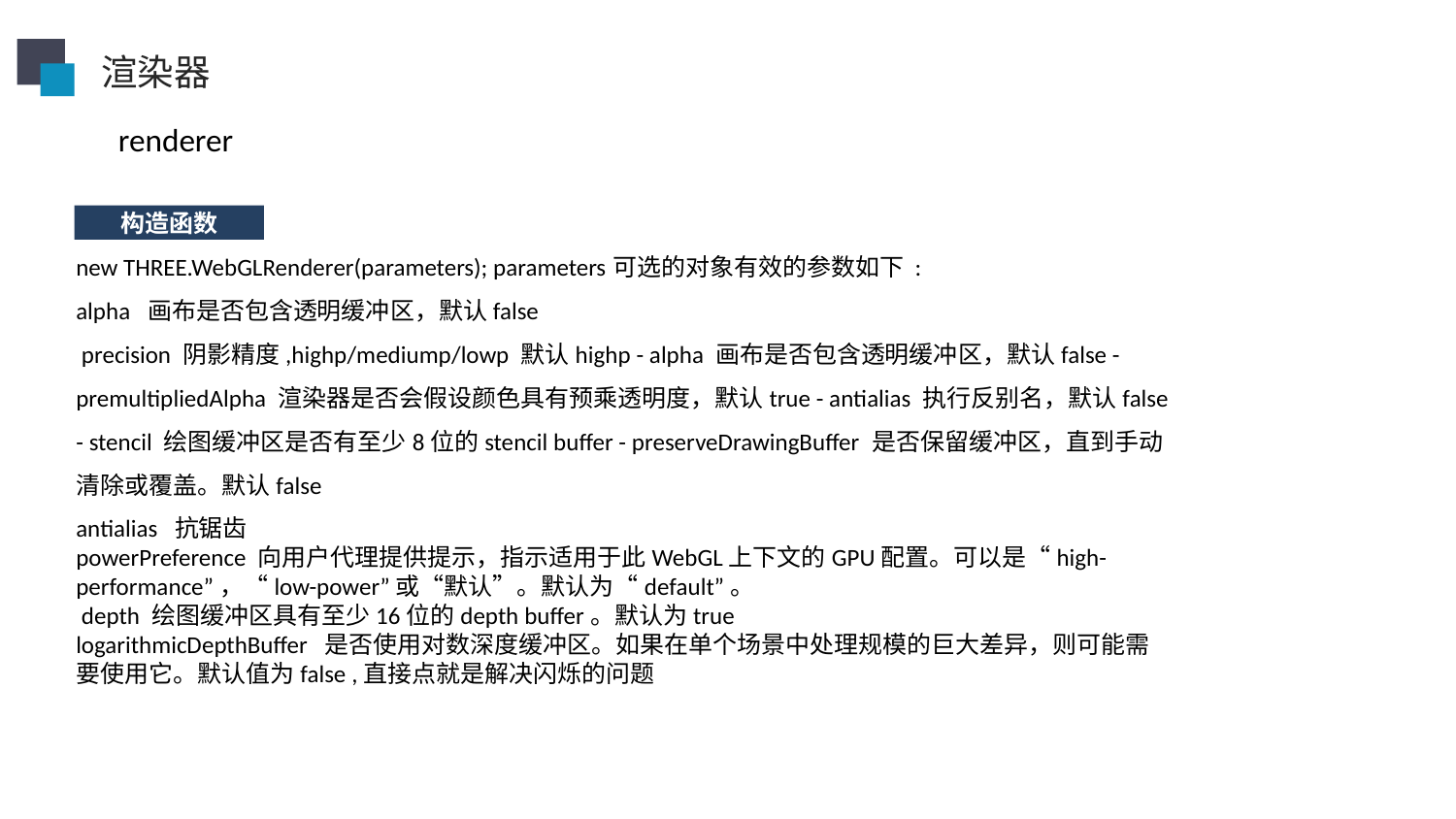

渲染器
renderer

new THREE.WebGLRenderer(parameters); parameters可选的对象有效的参数如下 :
alpha  画布是否包含透明缓冲区，默认false
 precision 阴影精度,highp/mediump/lowp 默认highp - alpha 画布是否包含透明缓冲区，默认false - premultipliedAlpha 渲染器是否会假设颜色具有预乘透明度，默认true - antialias 执行反别名，默认false - stencil 绘图缓冲区是否有至少8位的stencil buffer - preserveDrawingBuffer 是否保留缓冲区，直到手动清除或覆盖。默认false
antialias  抗锯齿
powerPreference 向用户代理提供提示，指示适用于此WebGL上下文的GPU配置。可以是“high-performance”，“low-power”或“默认”。默认为“default”。
 depth 绘图缓冲区具有至少16位的depth buffer。默认为true
logarithmicDepthBuffer  是否使用对数深度缓冲区。如果在单个场景中处理规模的巨大差异，则可能需要使用它。默认值为false ,直接点就是解决闪烁的问题

构造函数